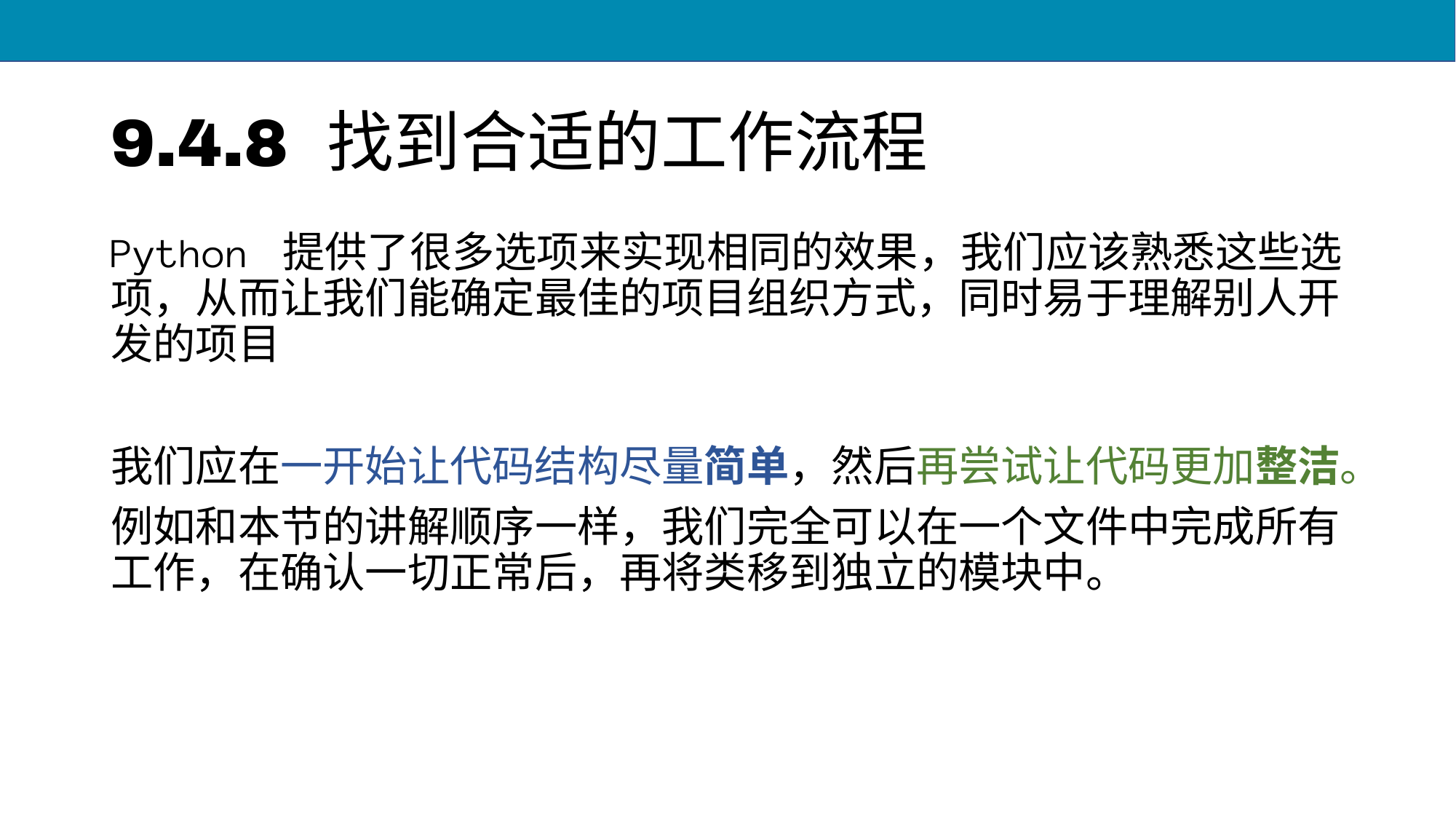

# 9.4.8 找到合适的工作流程
Python 提供了很多选项来实现相同的效果，我们应该熟悉这些选项，从而让我们能确定最佳的项目组织方式，同时易于理解别人开发的项目

我们应在一开始让代码结构尽量简单，然后再尝试让代码更加整洁。
例如和本节的讲解顺序一样，我们完全可以在一个文件中完成所有工作，在确认一切正常后，再将类移到独立的模块中。